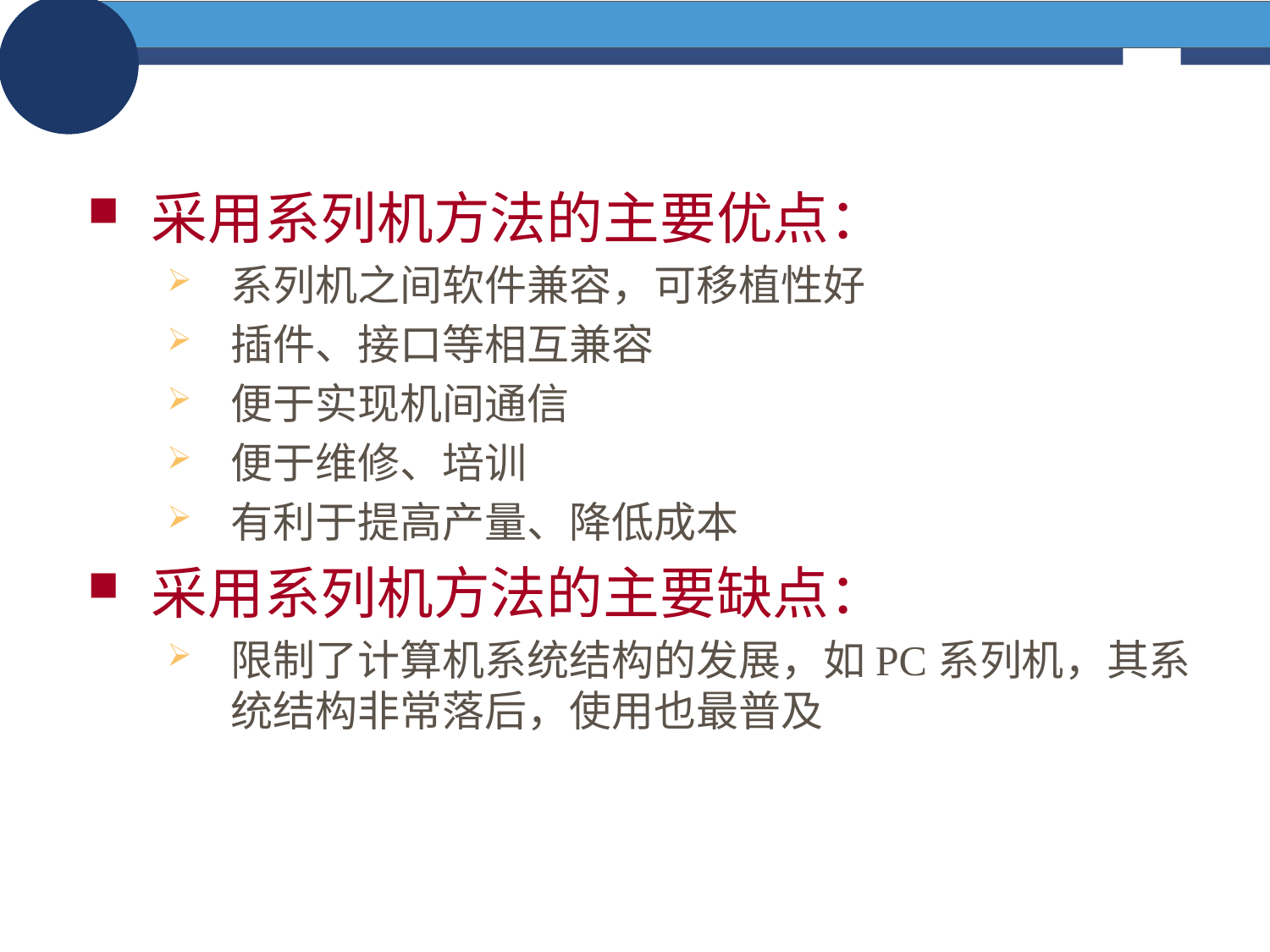

采用系列机方法的主要优点：
系列机之间软件兼容，可移植性好
插件、接口等相互兼容
便于实现机间通信
便于维修、培训
有利于提高产量、降低成本
采用系列机方法的主要缺点：
限制了计算机系统结构的发展，如PC系列机，其系统结构非常落后，使用也最普及